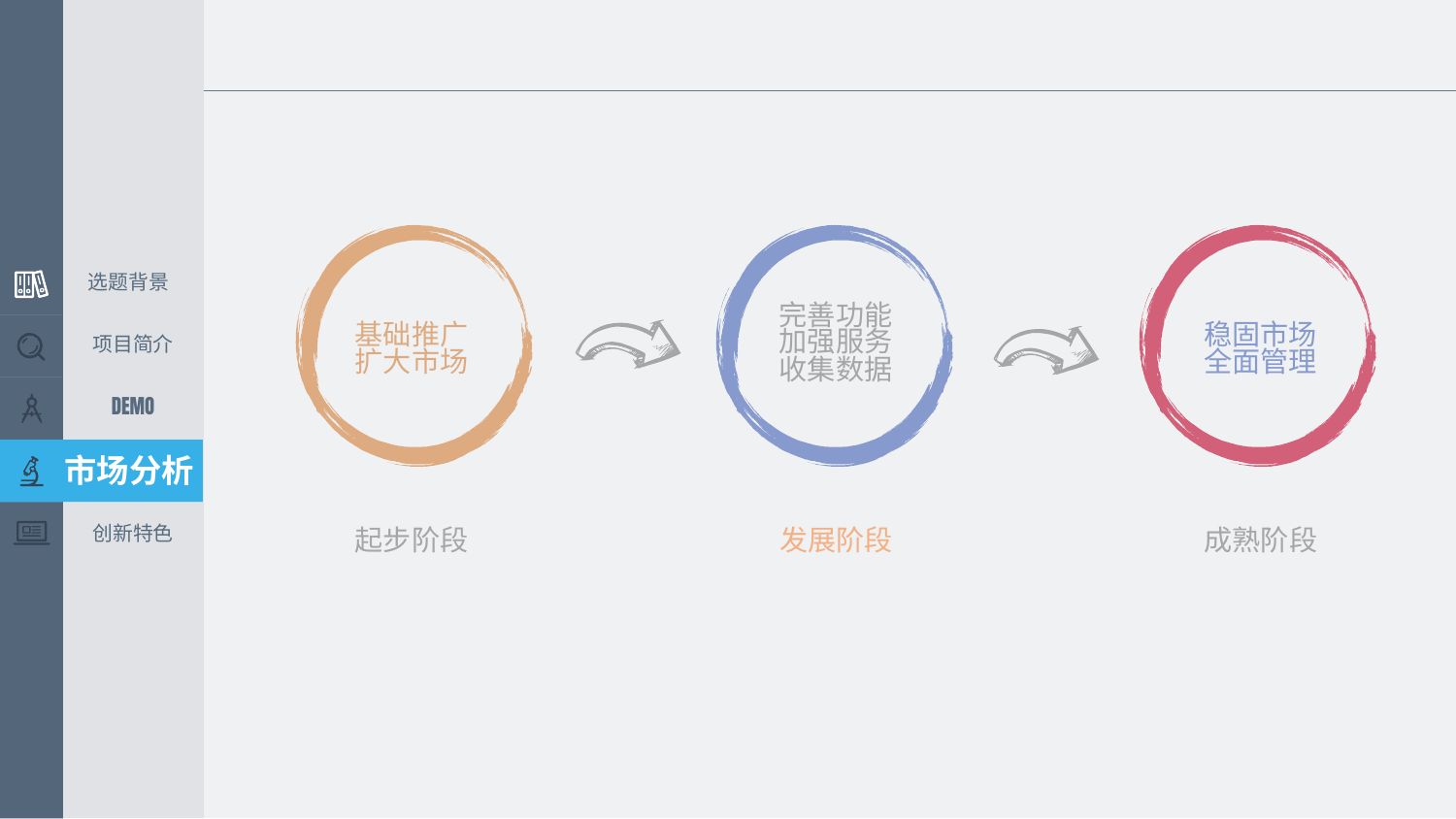

基础推广
扩大市场
起步阶段

完善功能
加强服务
收集数据
发展阶段

稳固市场
全面管理
成熟阶段

选题背景

项目简介

DEMO

市场分析

创新特色